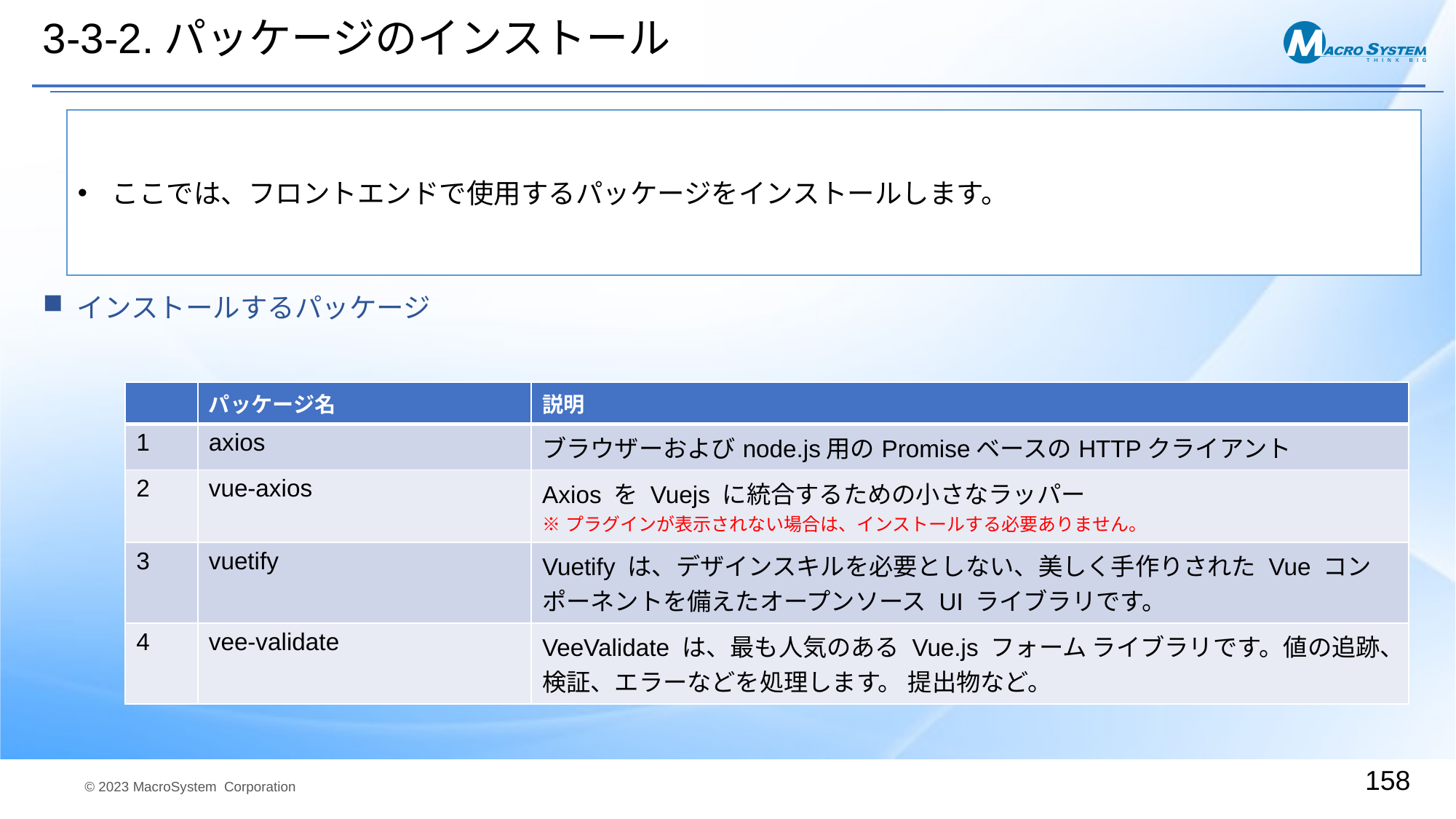

# 3-3-2.パッケージのインストール
ここでは、フロントエンドで使用するパッケージをインストールします。
インストールするパッケージ
|  | パッケージ名 | 説明 |
| --- | --- | --- |
| 1 | axios | ブラウザーおよびnode.js用のPromiseベースのHTTPクライアント |
| 2 | vue-axios | Axios を Vuejs に統合するための小さなラッパー ※プラグインが表示されない場合は、インストールする必要ありません。 |
| 3 | vuetify | Vuetify は、デザインスキルを必要としない、美しく手作りされた Vue コンポーネントを備えたオープンソース UI ライブラリです。 |
| 4 | vee-validate | VeeValidate は、最も人気のある Vue.js フォーム ライブラリです。値の追跡、検証、エラーなどを処理します。 提出物など。 |